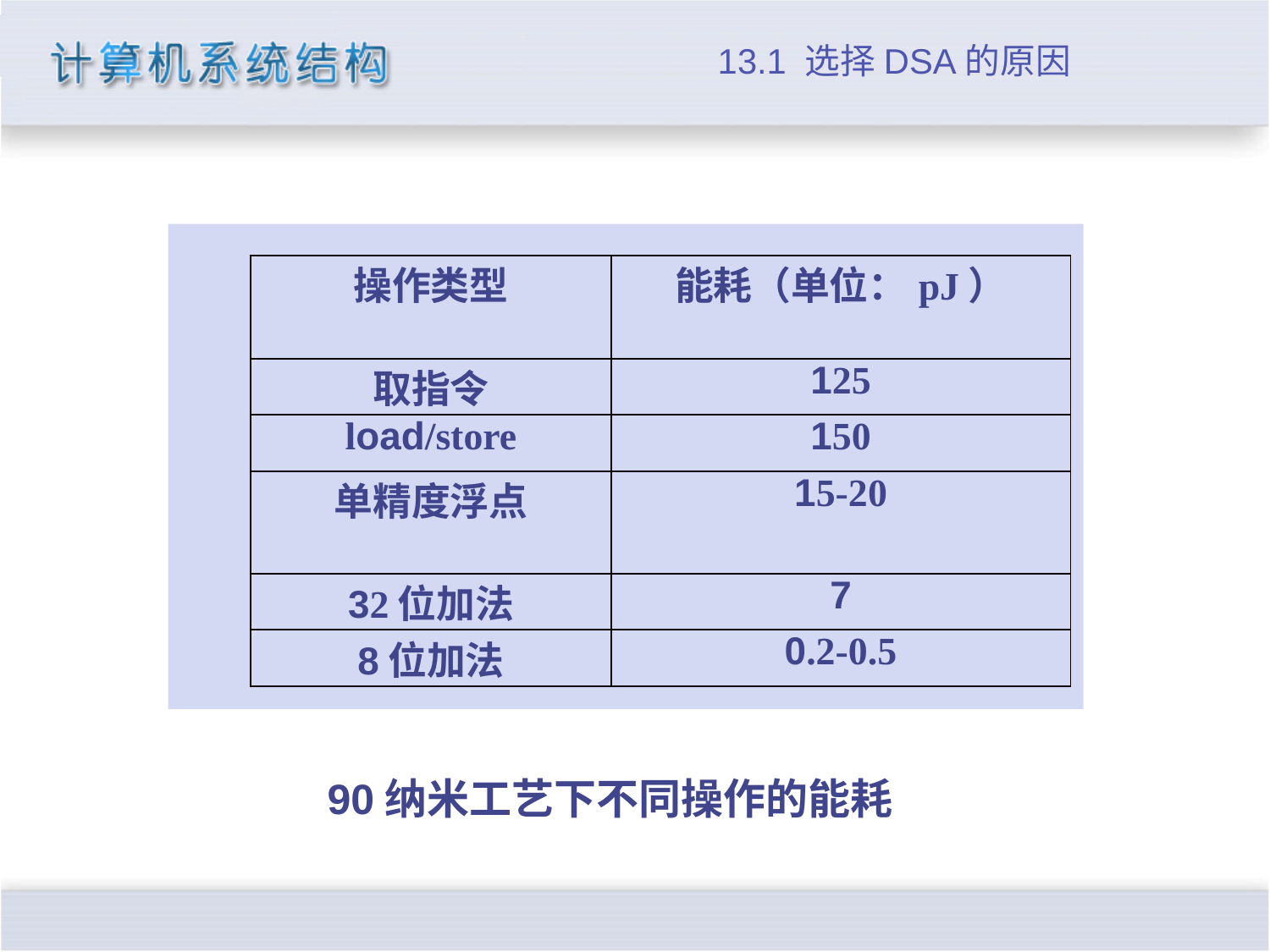

# 13.1 选择DSA的原因

| 操作类型 | 能耗（单位：pJ） |
| --- | --- |
| 取指令 | 125 |
| load/store | 150 |
| 单精度浮点 | 15-20 |
| 32位加法 | 7 |
| 8位加法 | 0.2-0.5 |
90纳米工艺下不同操作的能耗